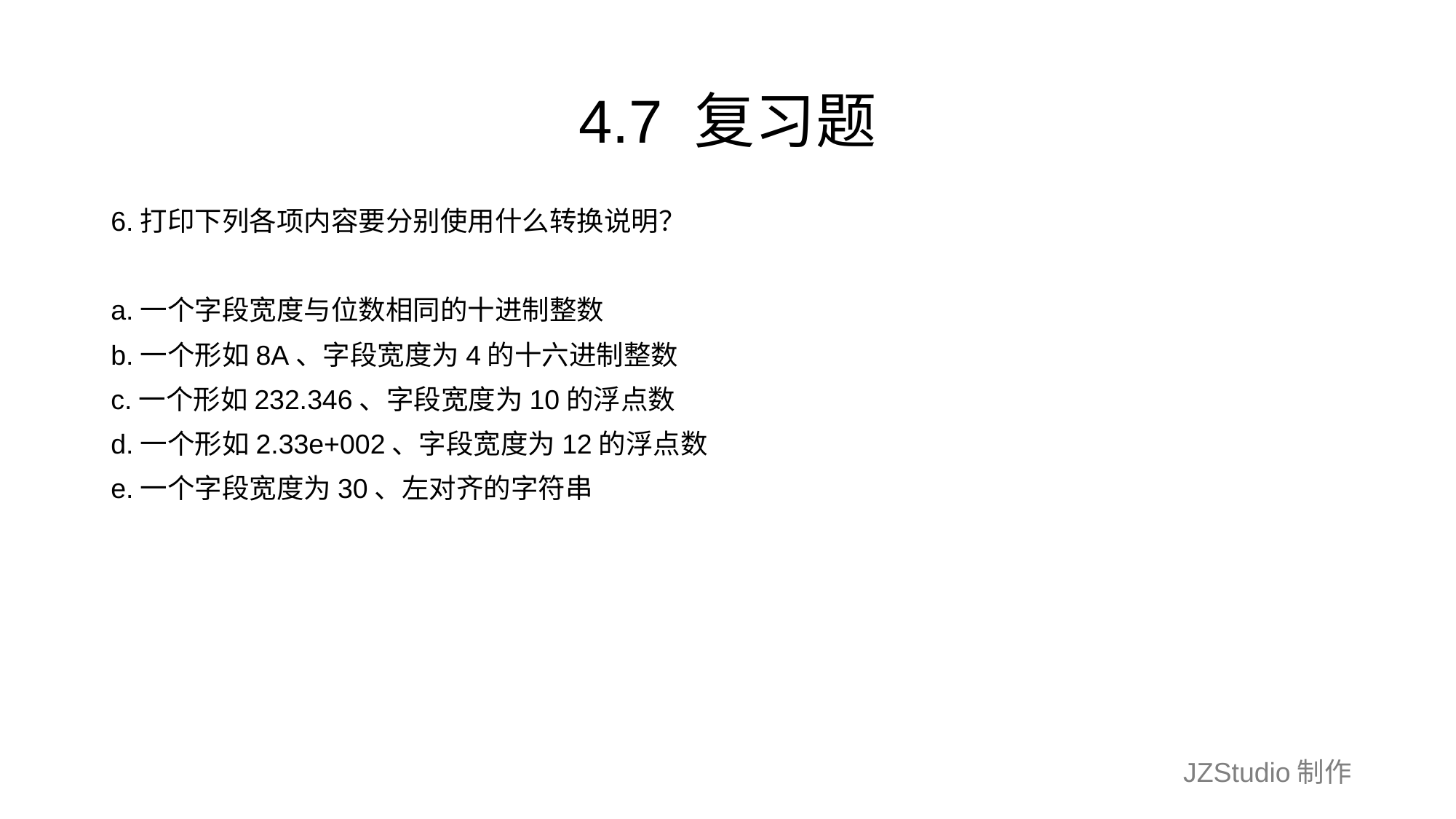

# 4.7 复习题
6.打印下列各项内容要分别使用什么转换说明？

a.一个字段宽度与位数相同的十进制整数
b.一个形如8A、字段宽度为4的十六进制整数
c.一个形如232.346、字段宽度为10的浮点数
d.一个形如2.33e+002、字段宽度为12的浮点数
e.一个字段宽度为30、左对齐的字符串